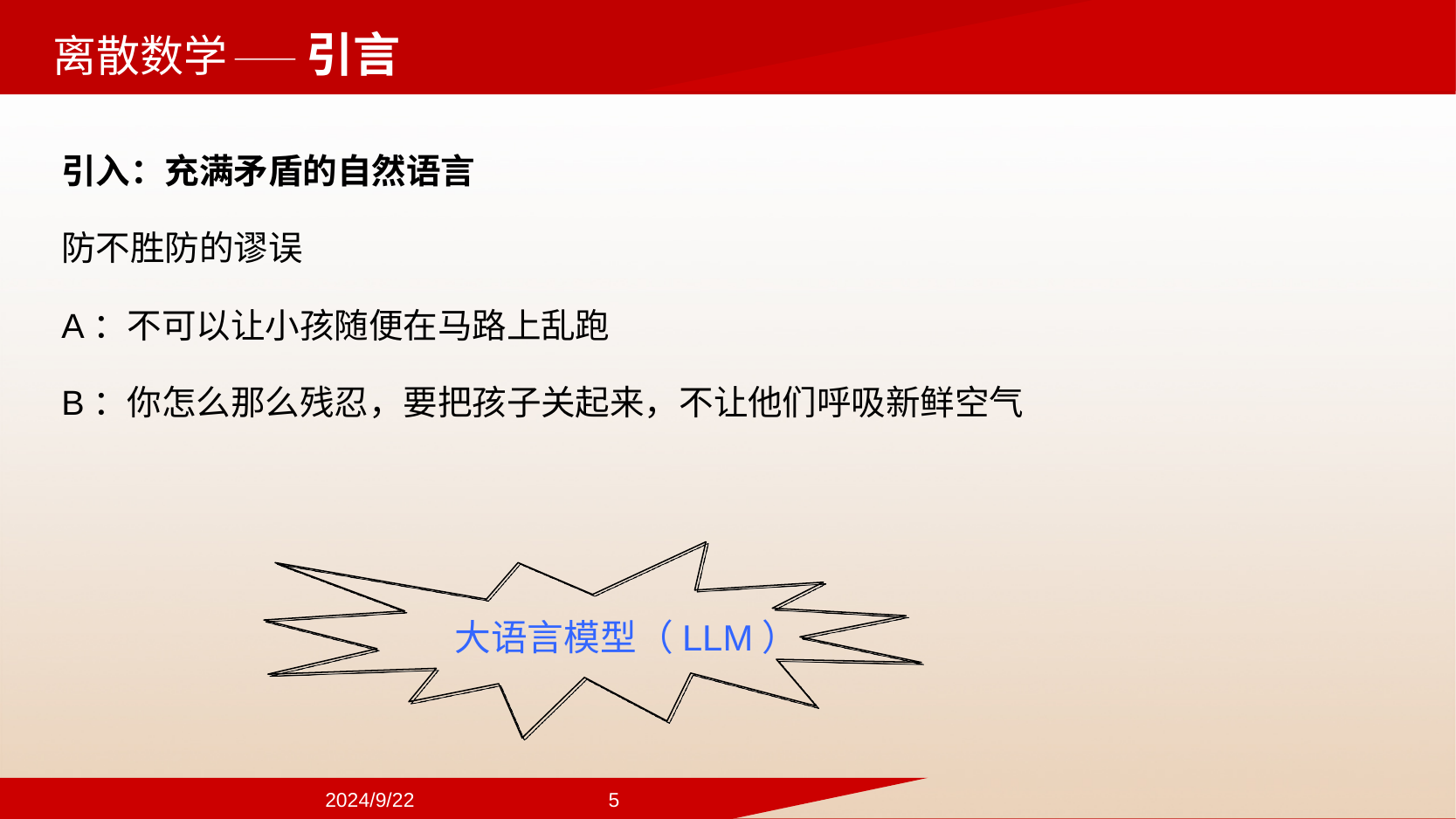

——引言
引入：充满矛盾的自然语言
防不胜防的谬误
A：不可以让小孩随便在马路上乱跑
B：你怎么那么残忍，要把孩子关起来，不让他们呼吸新鲜空气

			大语言模型（LLM）

2024/9/22
5